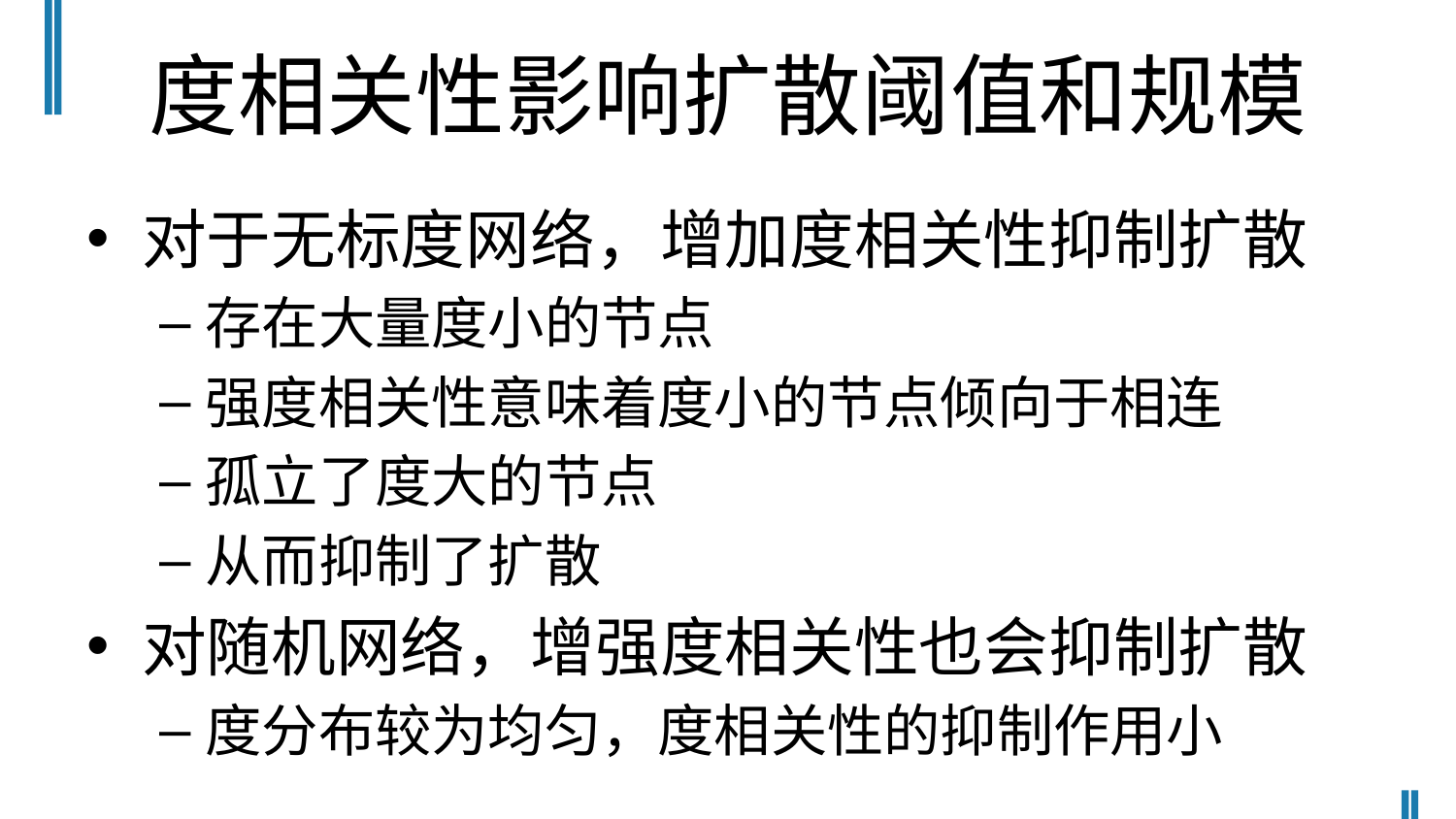

# 度相关性影响扩散阈值和规模
对于无标度网络，增加度相关性抑制扩散
存在大量度小的节点
强度相关性意味着度小的节点倾向于相连
孤立了度大的节点
从而抑制了扩散
对随机网络，增强度相关性也会抑制扩散
度分布较为均匀，度相关性的抑制作用小